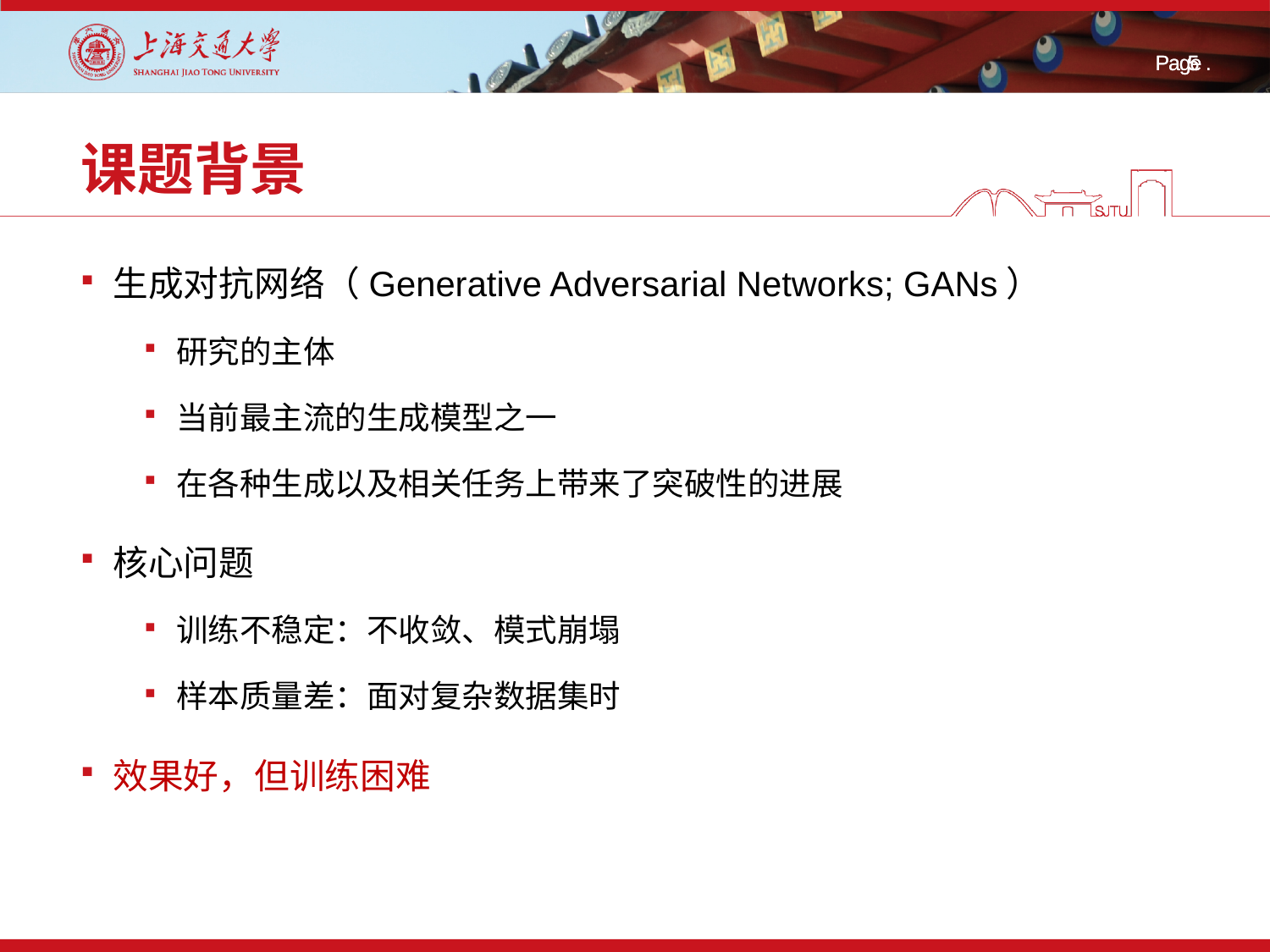

# 课题背景
生成对抗网络（Generative Adversarial Networks; GANs）
研究的主体
当前最主流的生成模型之一
在各种生成以及相关任务上带来了突破性的进展
核心问题
训练不稳定：不收敛、模式崩塌
样本质量差：面对复杂数据集时
效果好，但训练困难